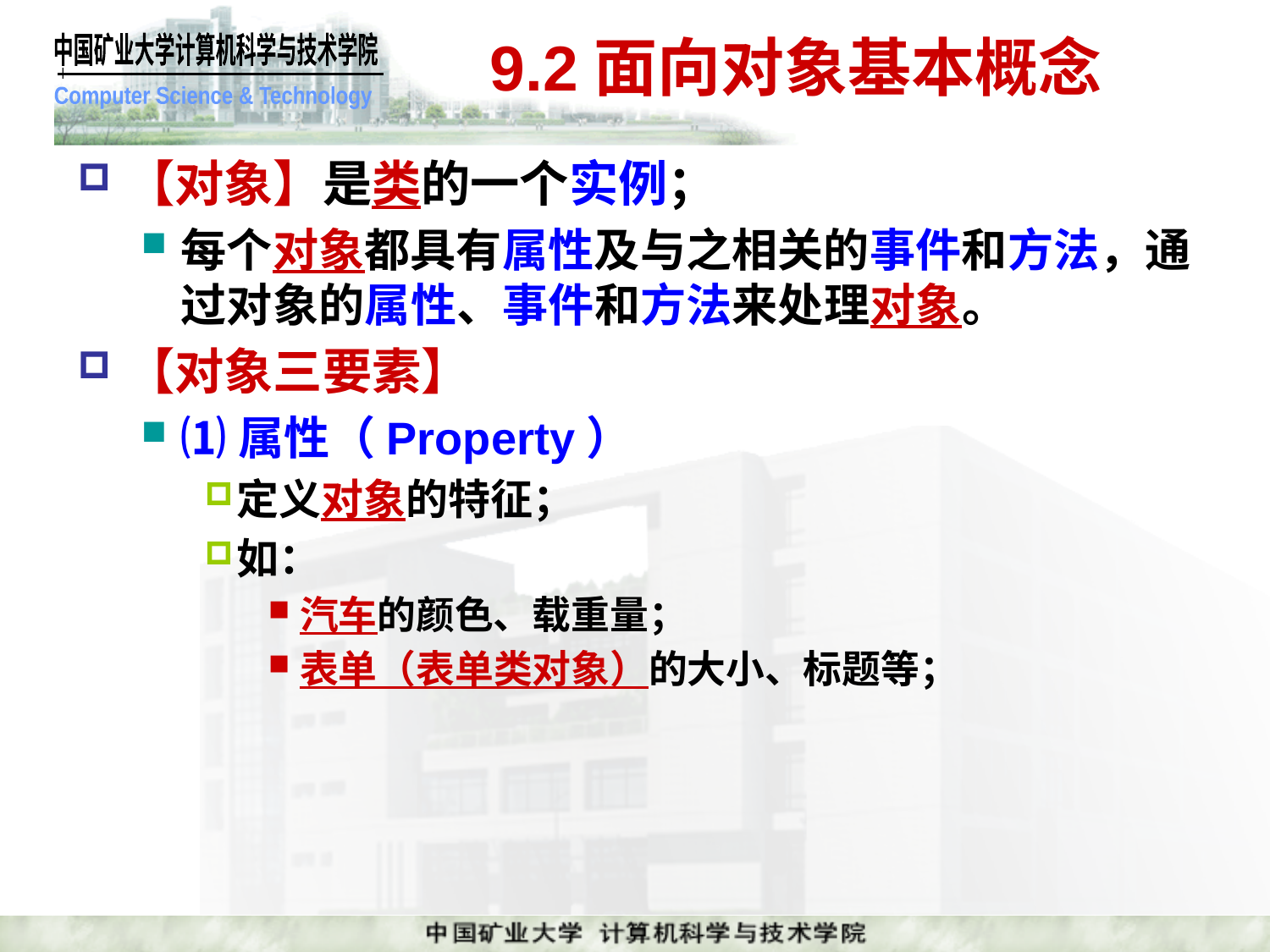

# 9.2面向对象基本概念
【对象】是类的一个实例；
每个对象都具有属性及与之相关的事件和方法，通过对象的属性、事件和方法来处理对象。
【对象三要素】
⑴属性（Property）
定义对象的特征；
如：
汽车的颜色、载重量；
表单（表单类对象）的大小、标题等；
23